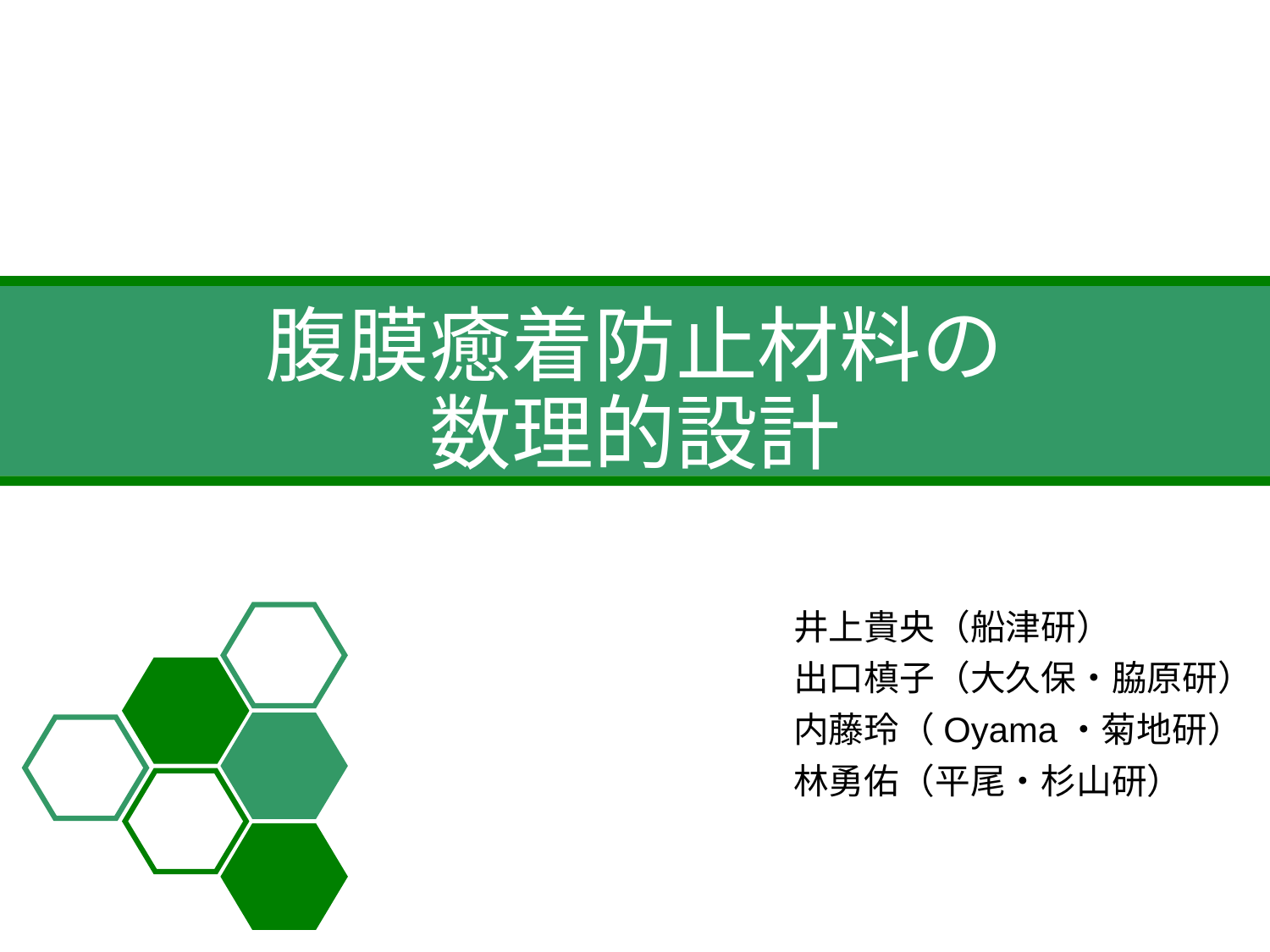

# 腹膜癒着防止材料の 数理的設計
井上貴央（船津研）
出口槙子（大久保・脇原研）
内藤玲（Oyama・菊地研）
林勇佑（平尾・杉山研）